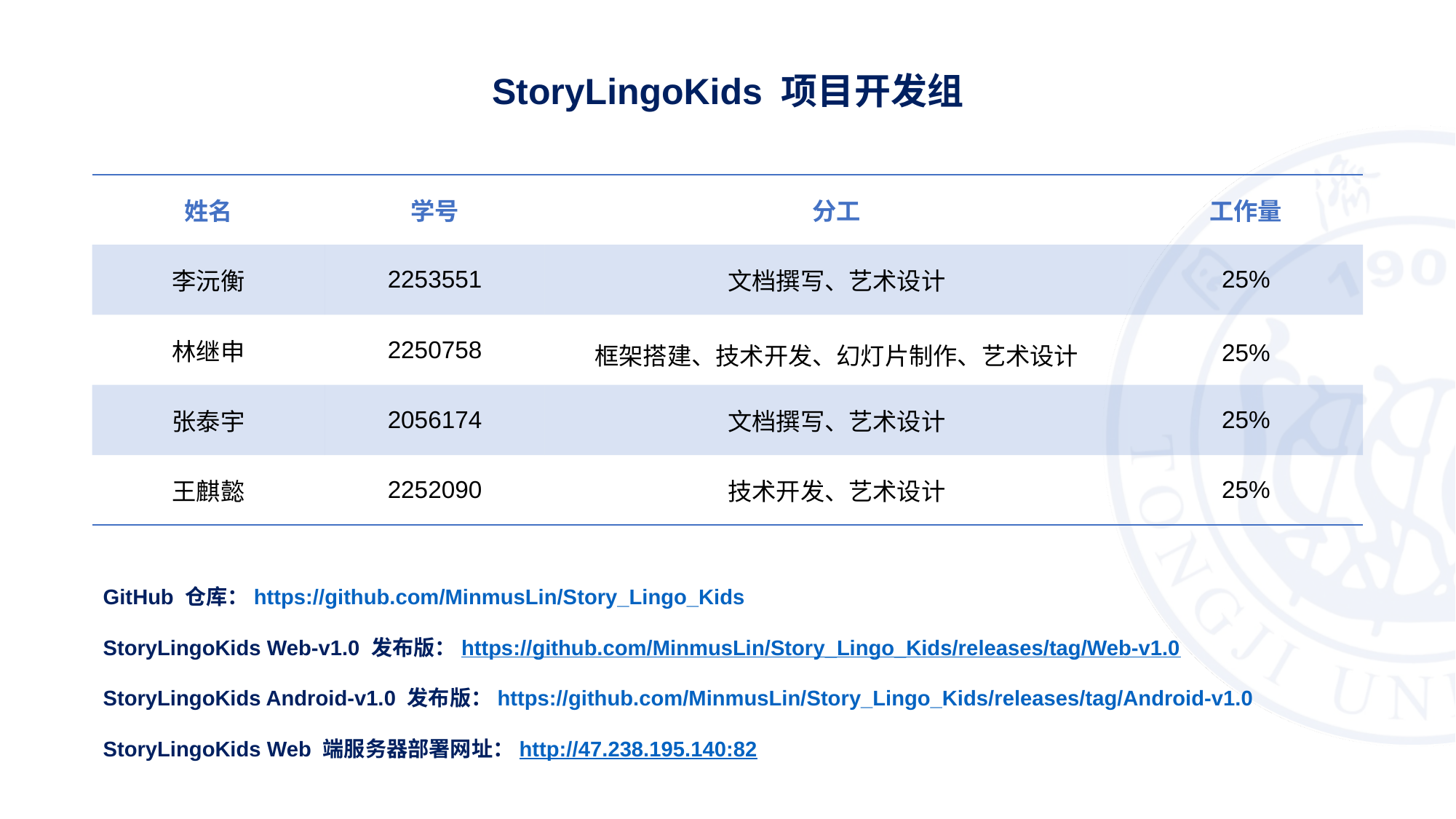

StoryLingoKids 项目开发组
| 姓名 | 学号 | 分工 | 工作量 |
| --- | --- | --- | --- |
| 李沅衡 | 2253551 | 文档撰写、艺术设计 | 25% |
| 林继申 | 2250758 | 框架搭建、技术开发、幻灯片制作、艺术设计 | 25% |
| 张泰宇 | 2056174 | 文档撰写、艺术设计 | 25% |
| 王麒懿 | 2252090 | 技术开发、艺术设计 | 25% |
GitHub 仓库：https://github.com/MinmusLin/Story_Lingo_Kids
StoryLingoKids Web-v1.0 发布版：https://github.com/MinmusLin/Story_Lingo_Kids/releases/tag/Web-v1.0
StoryLingoKids Android-v1.0 发布版：https://github.com/MinmusLin/Story_Lingo_Kids/releases/tag/Android-v1.0
StoryLingoKids Web 端服务器部署网址：http://47.238.195.140:82